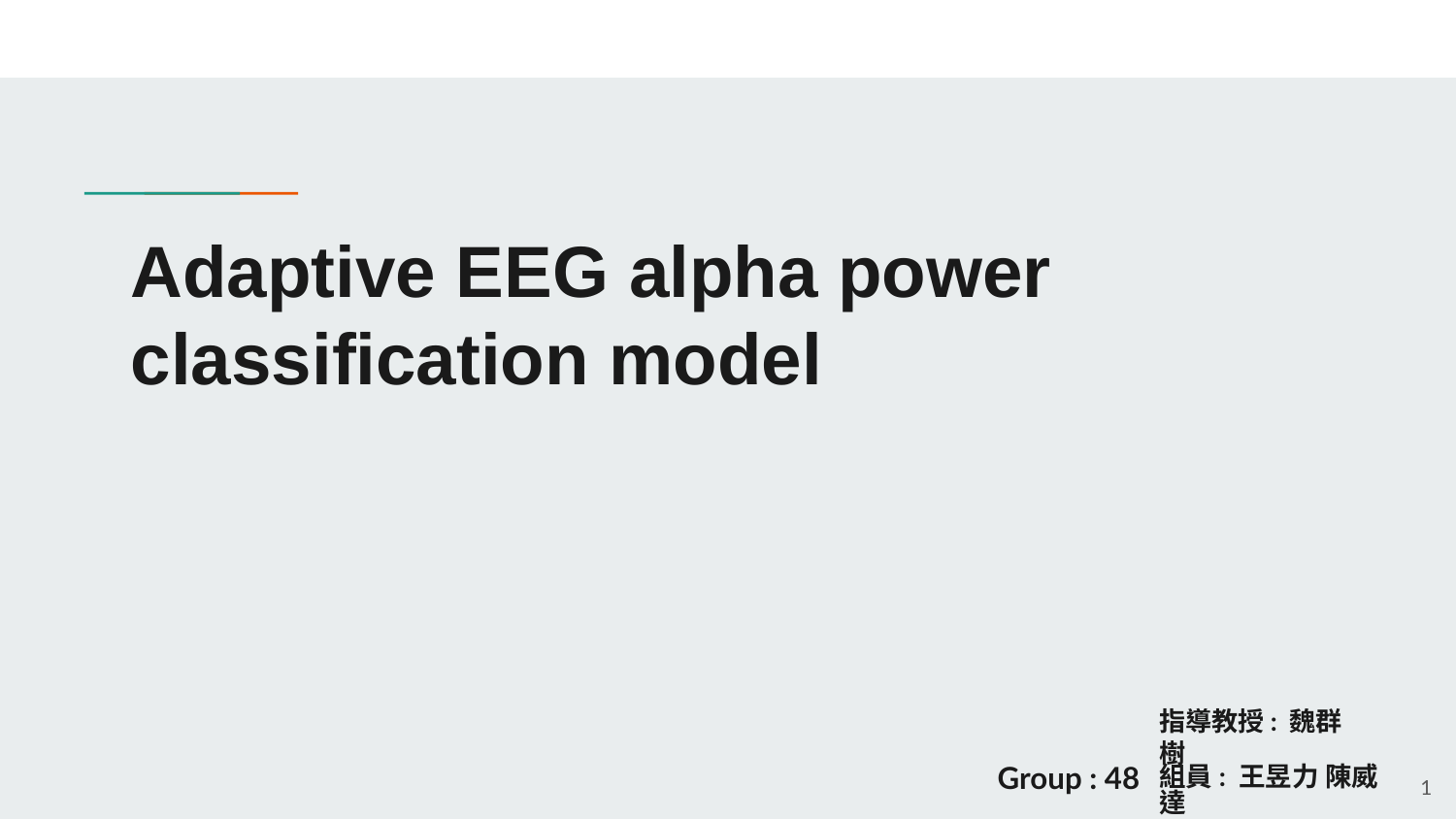

# Adaptive EEG alpha power classification model
指導教授: 魏群樹
Group : 48
組員: 王昱力 陳威達
1